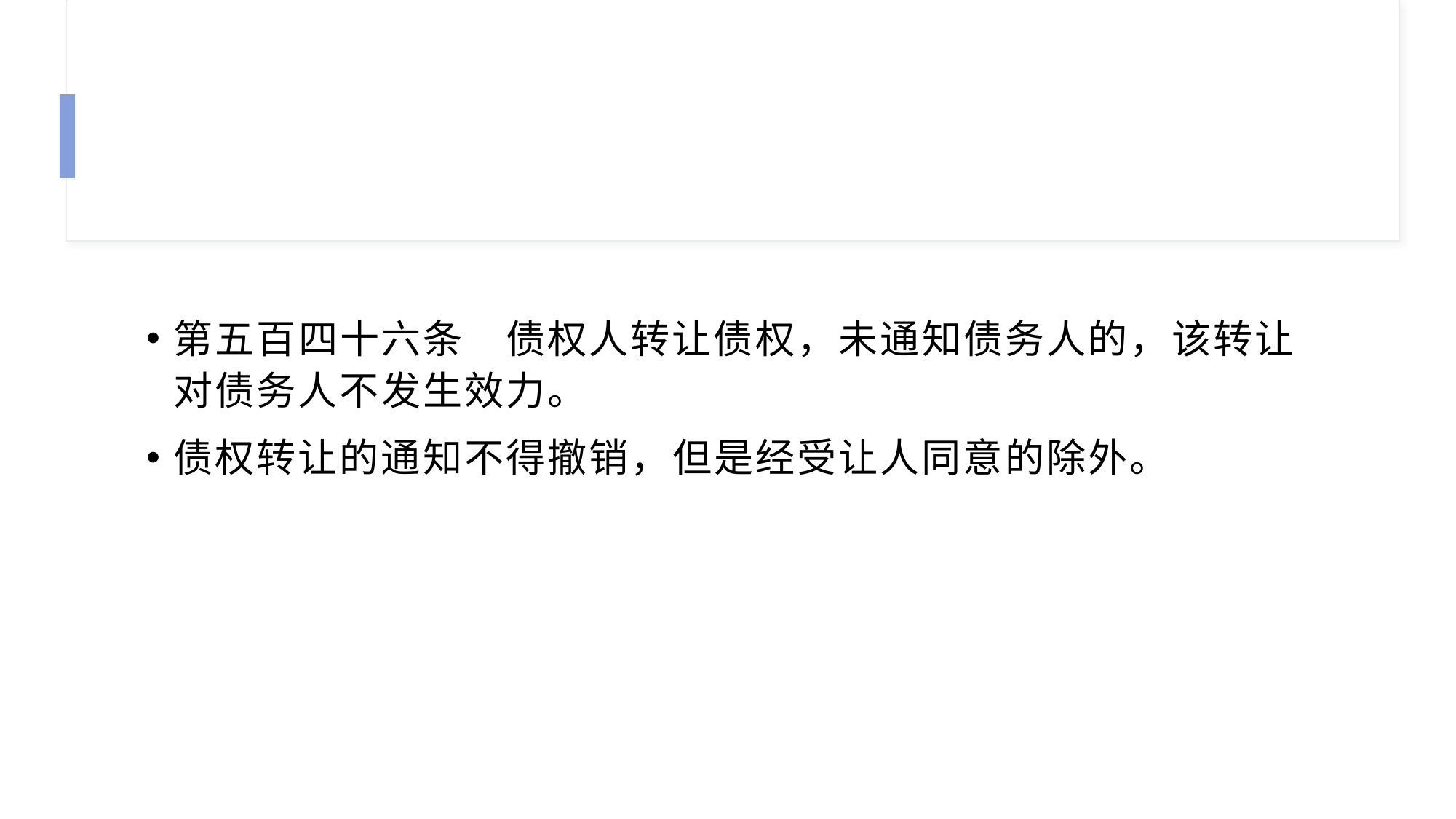

#
第五百四十六条　债权人转让债权，未通知债务人的，该转让对债务人不发生效力。
债权转让的通知不得撤销，但是经受让人同意的除外。